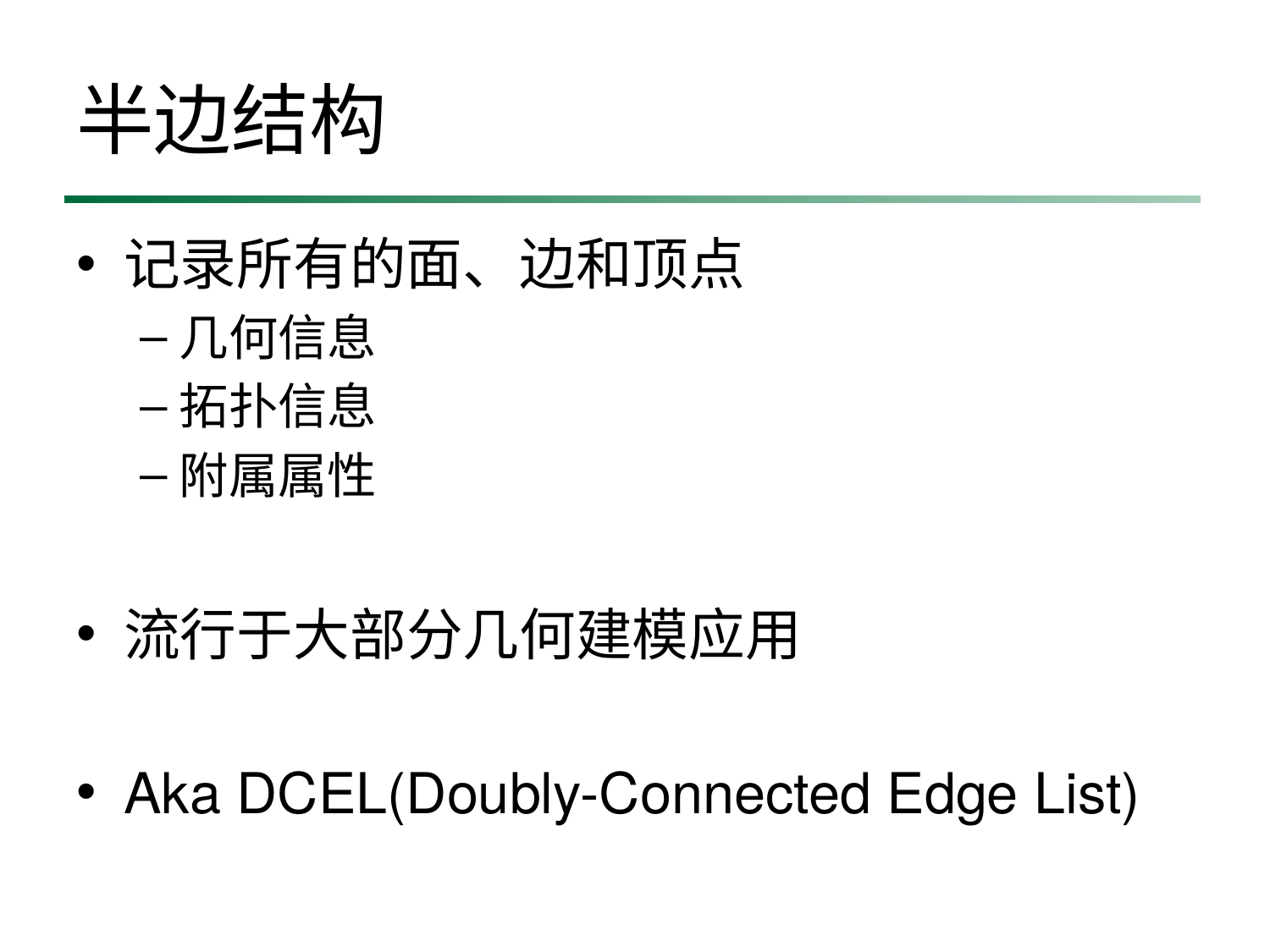

# 半边结构
记录所有的面、边和顶点
几何信息
拓扑信息
附属属性

流行于大部分几何建模应用

Aka DCEL(Doubly-Connected Edge List)